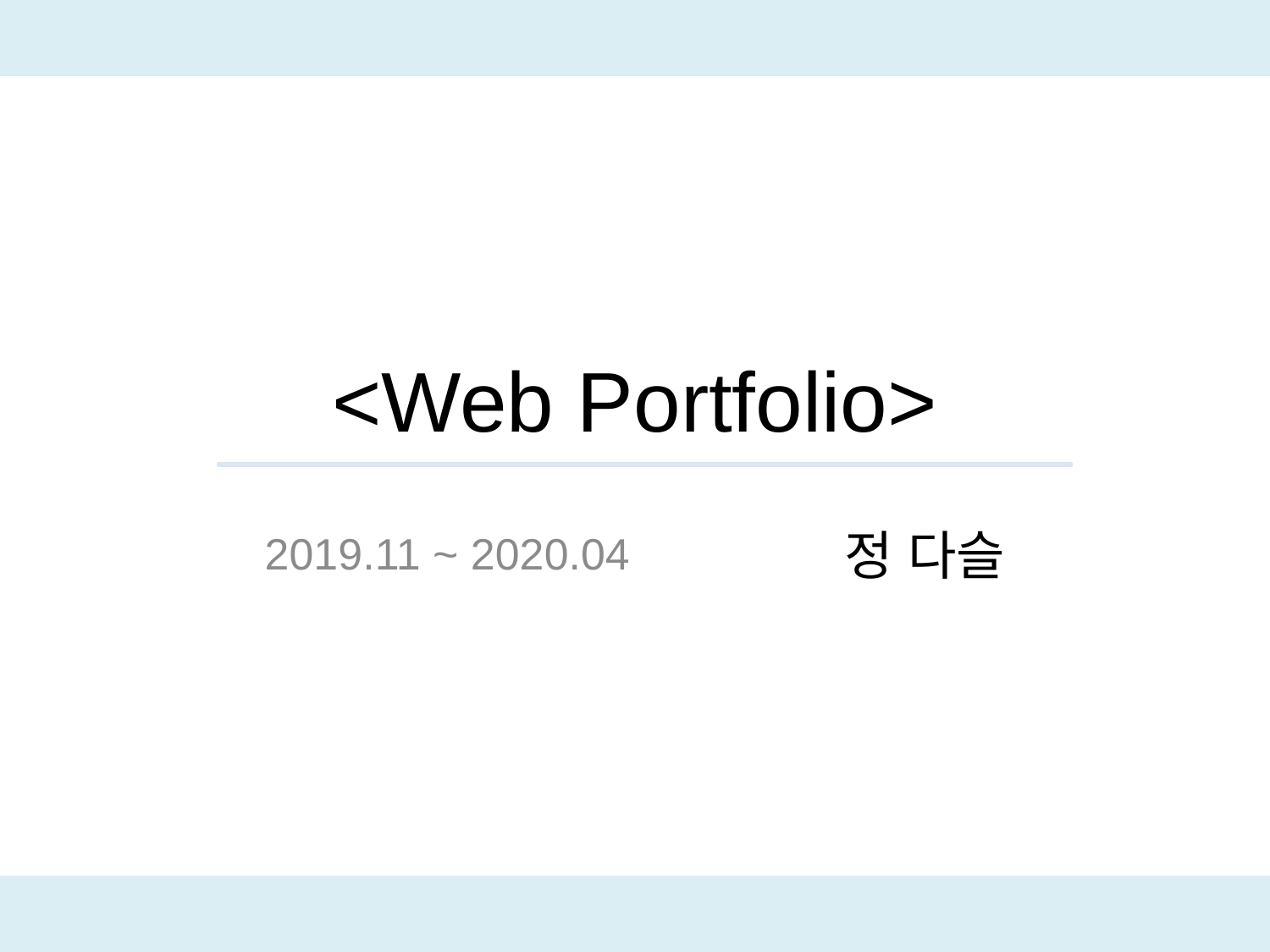

# <Web Portfolio>

정 다슬
2019.11 ~ 2020.04